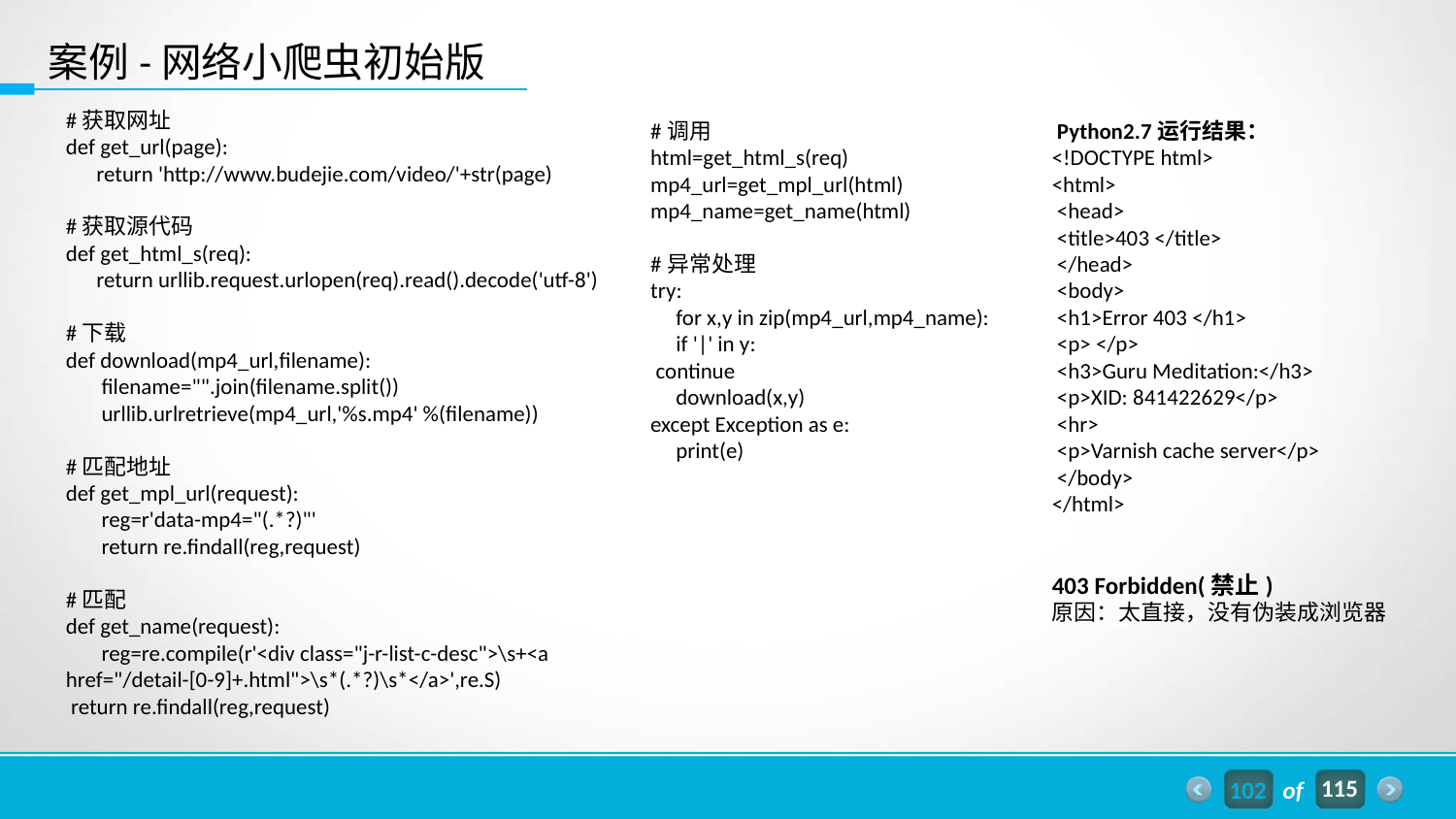

案例-网络小爬虫初始版

#获取网址
def get_url(page):
      return 'http://www.budejie.com/video/'+str(page)

#获取源代码
def get_html_s(req):
      return urllib.request.urlopen(req).read().decode('utf-8')

#下载
def download(mp4_url,filename):
       filename="".join(filename.split())
       urllib.urlretrieve(mp4_url,'%s.mp4' %(filename))

#匹配地址
def get_mpl_url(request):
       reg=r'data-mp4="(.*?)"'
       return re.findall(reg,request)

#匹配
def get_name(request):
       reg=re.compile(r'<div class="j-r-list-c-desc">\s+<a     href="/detail-[0-9]+.html">\s*(.*?)\s*</a>',re.S)
 return re.findall(reg,request)
#调用
html=get_html_s(req)
mp4_url=get_mpl_url(html)
mp4_name=get_name(html)

#异常处理
try:
     for x,y in zip(mp4_url,mp4_name):
     if '|' in y:
 continue
     download(x,y)
except Exception as e:
     print(e)
 Python2.7运行结果：
<!DOCTYPE html>
<html>
 <head>
 <title>403 </title>
 </head>
 <body>
 <h1>Error 403 </h1>
 <p> </p>
 <h3>Guru Meditation:</h3>
 <p>XID: 841422629</p>
 <hr>
 <p>Varnish cache server</p>
 </body>
</html>

403 Forbidden(禁止)
原因：太直接，没有伪装成浏览器
102